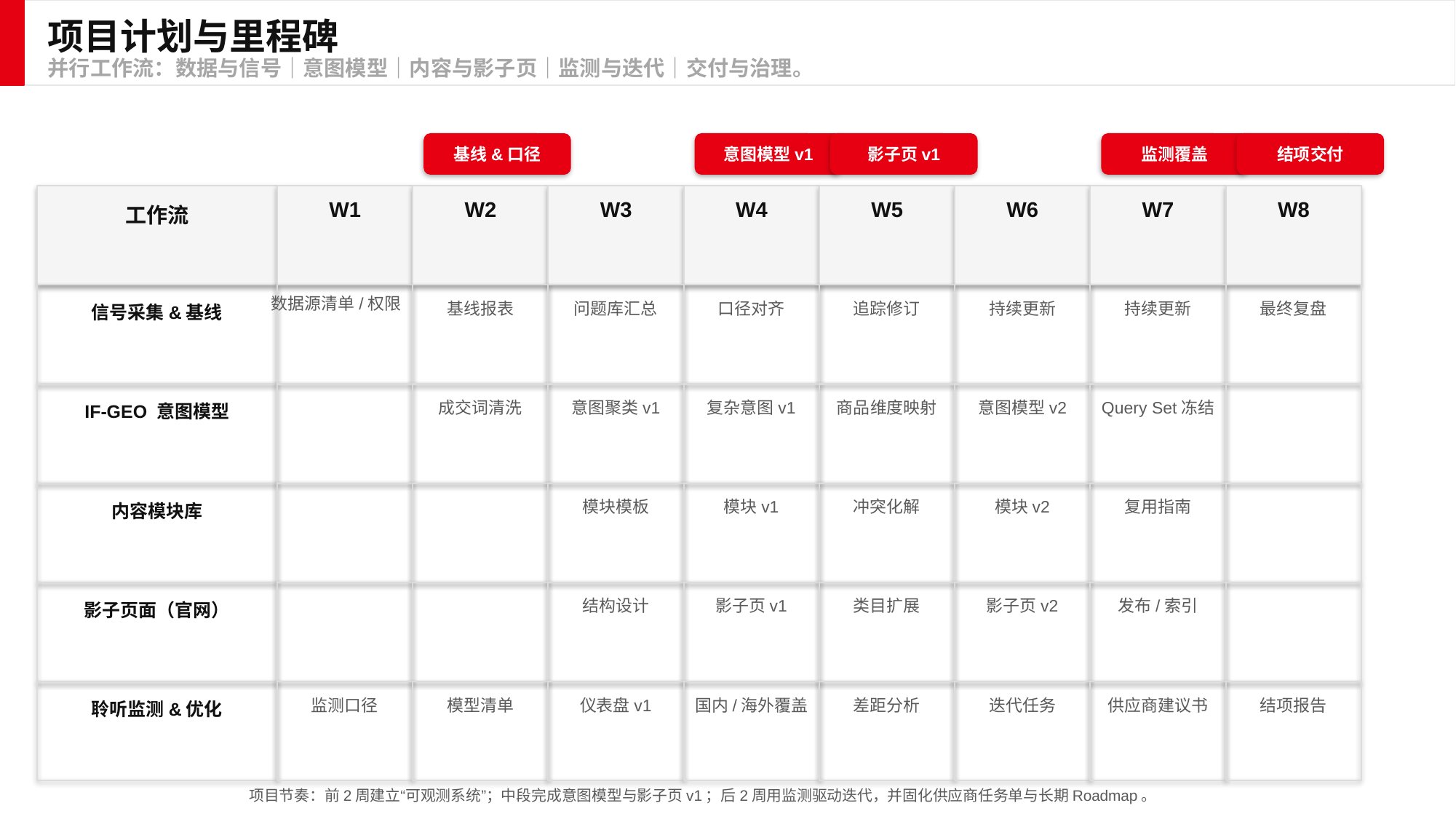

项目计划与里程碑
并行工作流：数据与信号｜意图模型｜内容与影子页｜监测与迭代｜交付与治理。
基线&口径
意图模型v1
影子页v1
监测覆盖
结项交付

W1
W2
W3
W4
W5
W6
W7
W8
工作流

数据源清单/权限
基线报表
问题库汇总
口径对齐
追踪修订
持续更新
持续更新
最终复盘
信号采集&基线

成交词清洗
意图聚类v1
复杂意图v1
商品维度映射
意图模型v2
Query Set冻结
IF-GEO 意图模型

模块模板
模块v1
冲突化解
模块v2
复用指南
内容模块库

结构设计
影子页v1
类目扩展
影子页v2
发布/索引
影子页面（官网）

监测口径
模型清单
仪表盘v1
国内/海外覆盖
差距分析
迭代任务
供应商建议书
结项报告
聆听监测&优化
项目节奏：前2周建立“可观测系统”；中段完成意图模型与影子页v1；后2周用监测驱动迭代，并固化供应商任务单与长期Roadmap。